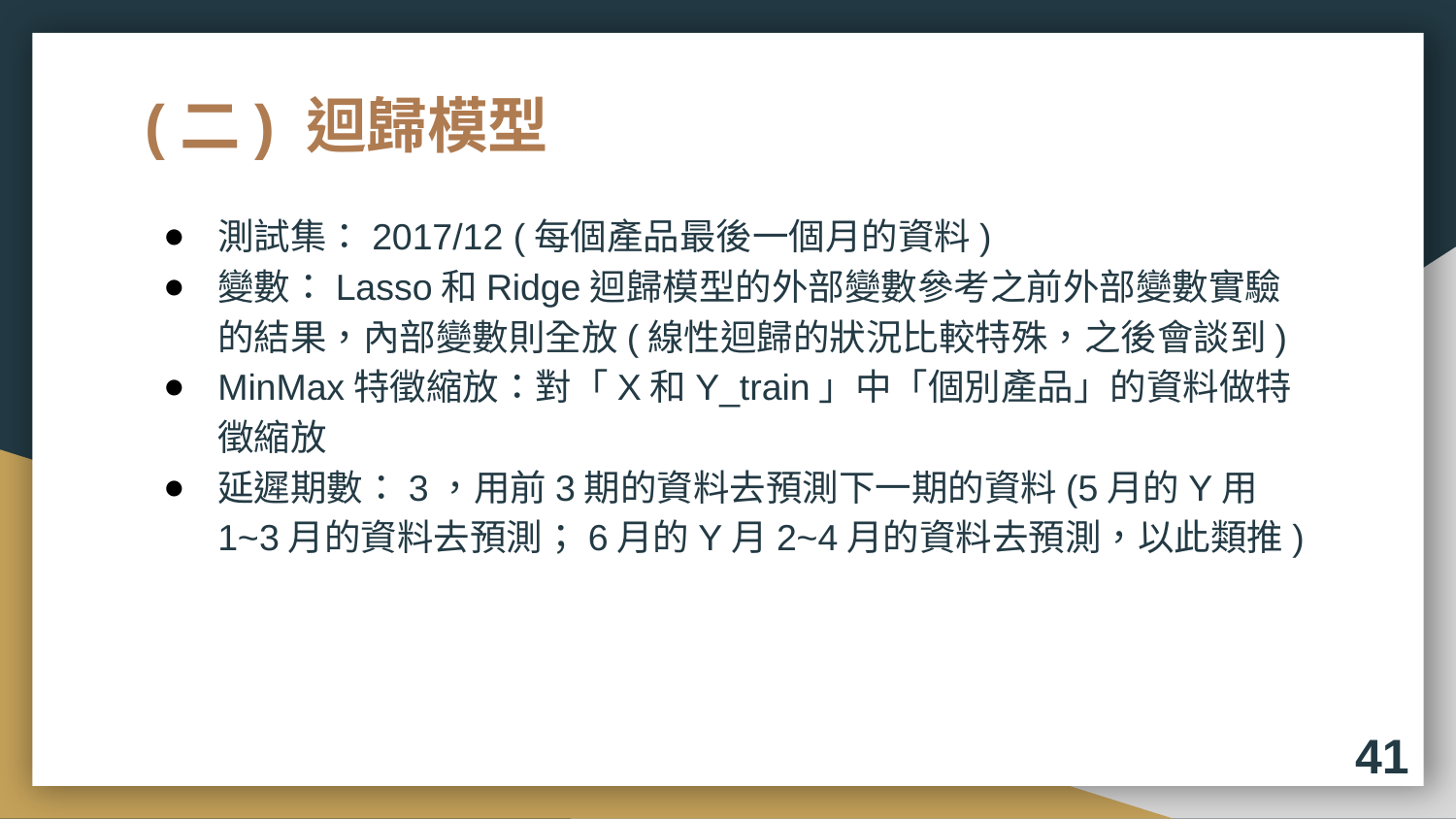

# (二) 迴歸模型
測試集：2017/12 (每個產品最後一個月的資料)
變數：Lasso和Ridge迴歸模型的外部變數參考之前外部變數實驗的結果，內部變數則全放(線性迴歸的狀況比較特殊，之後會談到)
MinMax特徵縮放：對「X和Y_train」中「個別產品」的資料做特徵縮放
延遲期數：3，用前3期的資料去預測下一期的資料(5月的Y用1~3月的資料去預測；6月的Y月2~4月的資料去預測，以此類推)
41